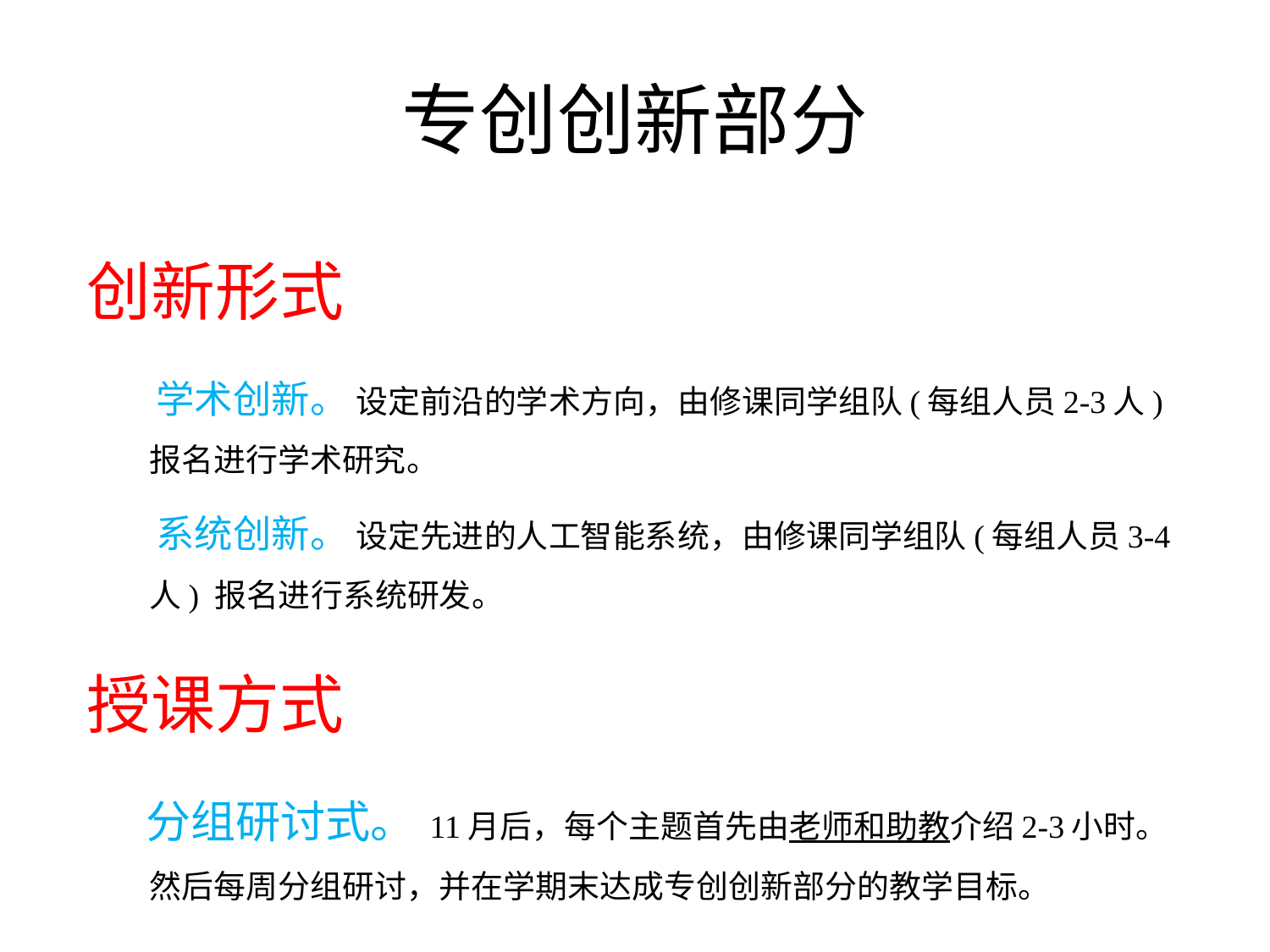

# 专创创新部分
创新形式
       学术创新。 设定前沿的学术方向，由修课同学组队(每组人员2-3人) 报名进行学术研究。
       系统创新。 设定先进的人工智能系统，由修课同学组队(每组人员3-4人) 报名进行系统研发。
授课方式
     分组研讨式。 11月后，每个主题首先由老师和助教介绍2-3小时。然后每周分组研讨，并在学期末达成专创创新部分的教学目标。